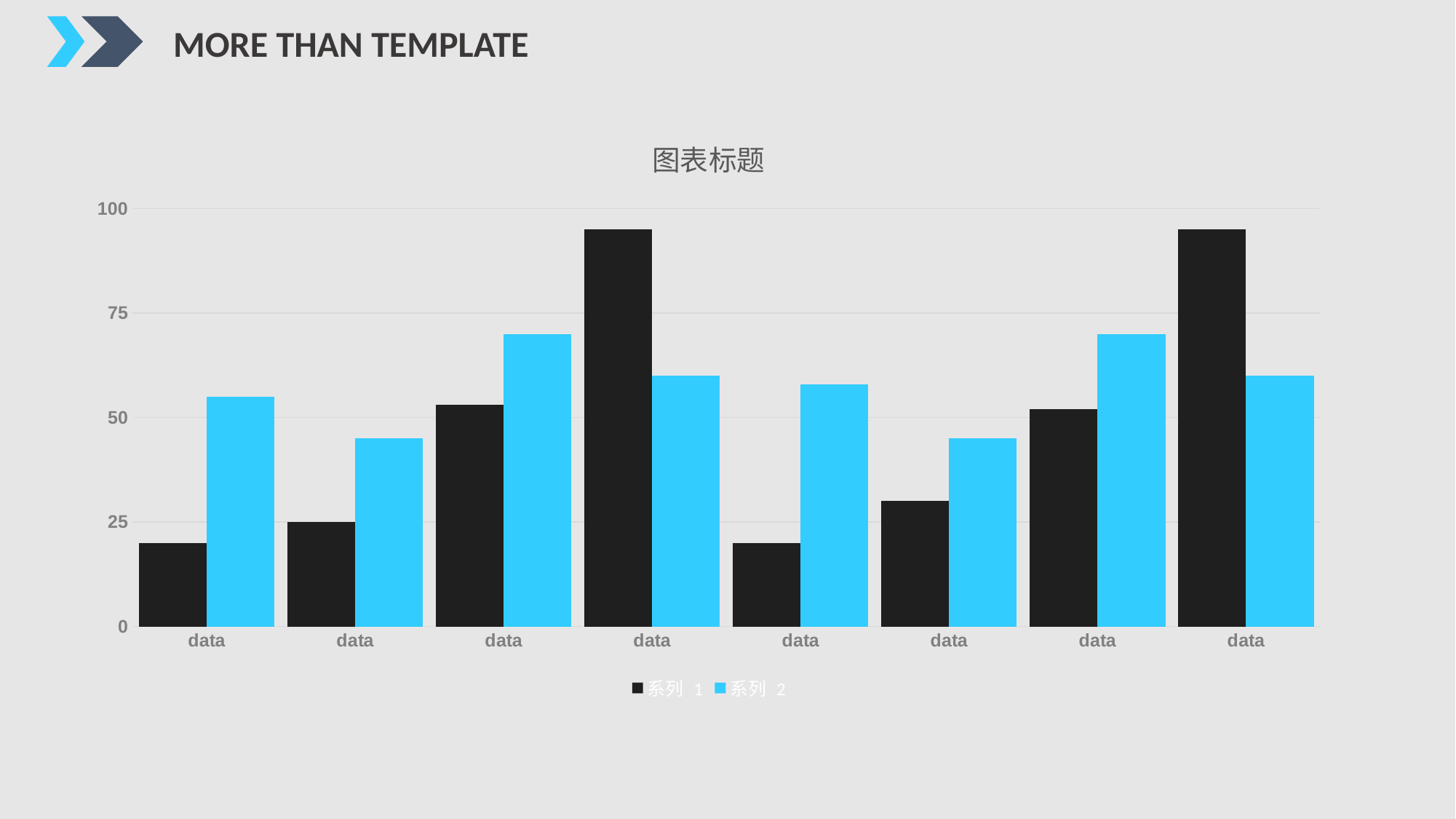

MORE THAN TEMPLATE

### Chart: 图表标题

| Category | 系列 1 | 系列 2 |
|---|---|---|
| data | 20.0 | 55.0 |
| data | 25.0 | 45.0 |
| data | 53.0 | 70.0 |
| data | 95.0 | 60.0 |
| data | 20.0 | 58.0 |
| data | 30.0 | 45.0 |
| data | 52.0 | 70.0 |
| data | 95.0 | 60.0 |